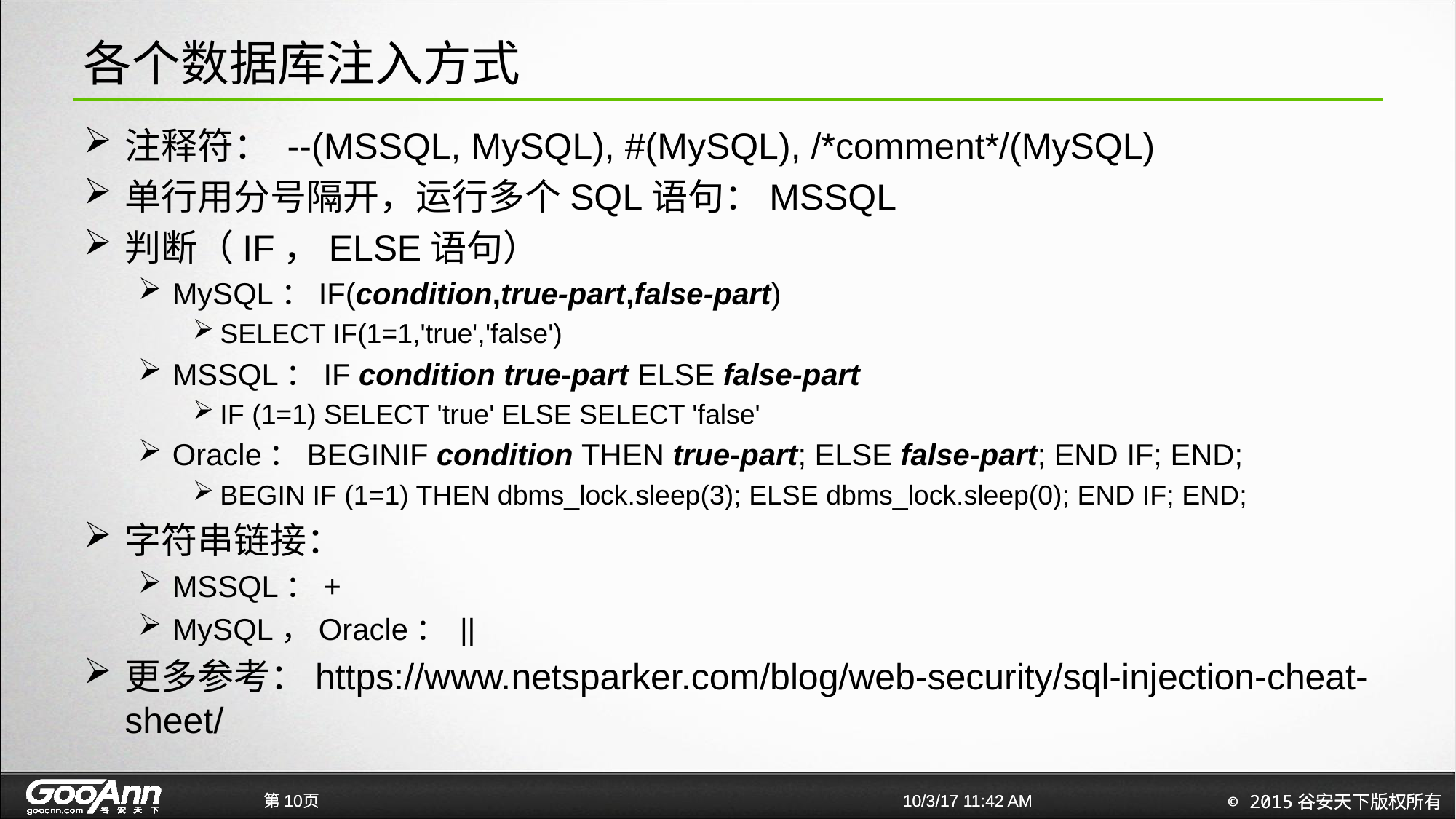

# 各个数据库注入方式
注释符： --(MSSQL, MySQL), #(MySQL), /*comment*/(MySQL)
单行用分号隔开，运行多个SQL语句：MSSQL
判断（IF，ELSE语句）
MySQL：IF(condition,true-part,false-part)
SELECT IF(1=1,'true','false')
MSSQL：IF condition true-part ELSE false-part
IF (1=1) SELECT 'true' ELSE SELECT 'false'
Oracle：BEGIN IF condition THEN true-part; ELSE false-part; END IF; END;
BEGIN IF (1=1) THEN dbms_lock.sleep(3); ELSE dbms_lock.sleep(0); END IF; END;
字符串链接：
MSSQL：+
MySQL，Oracle： ||
更多参考：https://www.netsparker.com/blog/web-security/sql-injection-cheat-sheet/